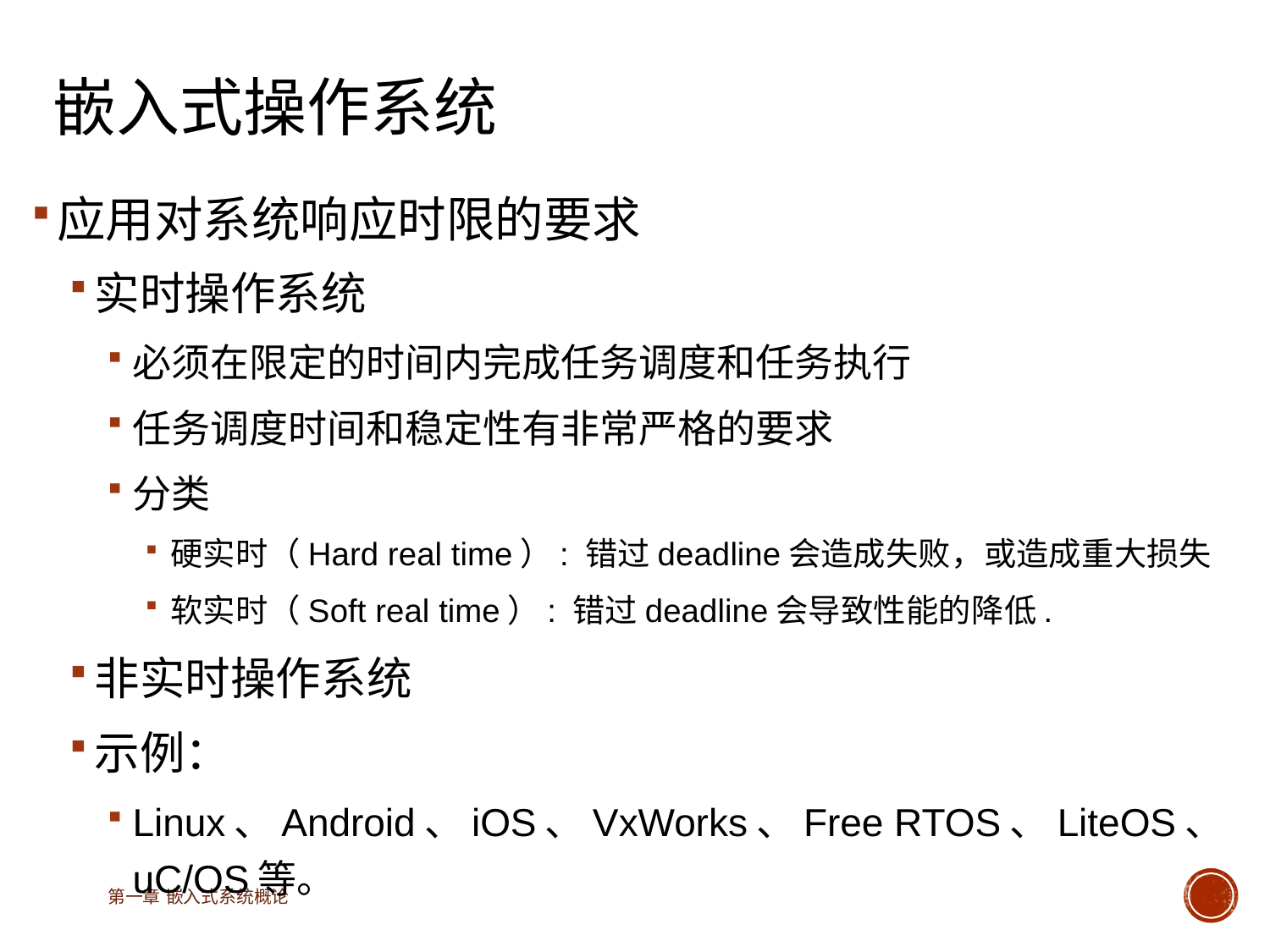

# 嵌入式操作系统
应用对系统响应时限的要求
实时操作系统
必须在限定的时间内完成任务调度和任务执行
任务调度时间和稳定性有非常严格的要求
分类
硬实时（Hard real time）: 错过deadline会造成失败，或造成重大损失
软实时（Soft real time）: 错过deadline会导致性能的降低.
非实时操作系统
示例：
Linux、Android、iOS、VxWorks、Free RTOS、LiteOS、uC/OS等。
第一章 嵌入式系统概论

25